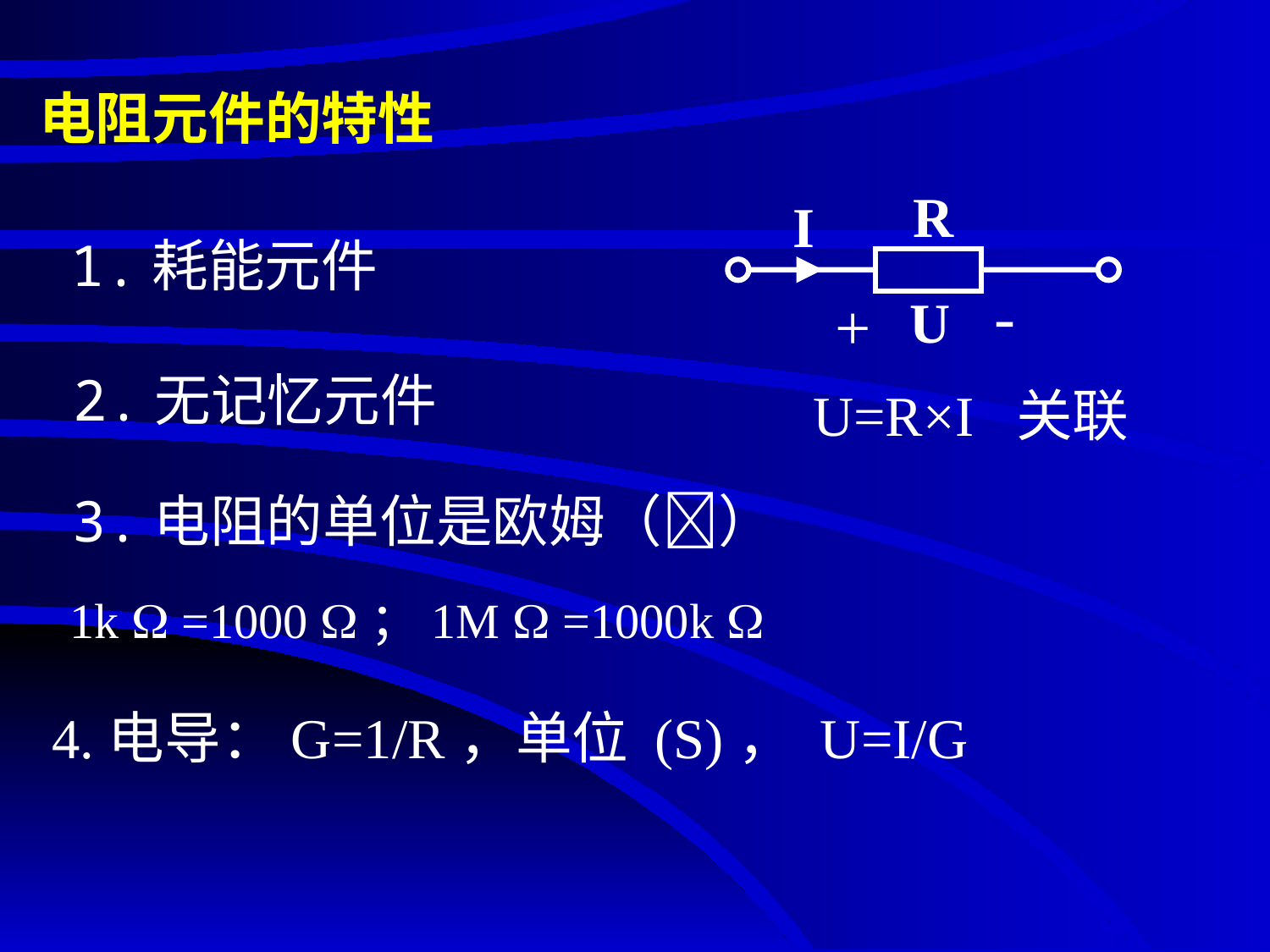

# 电阻元件的特性
R
I

-
+
U
1.耗能元件
2.无记忆元件
U=R×I  关联
 3.电阻的单位是欧姆（Ω）
 1k Ω =1000 Ω；1M Ω =1000k Ω
4.电导：G=1/R，单位 (S)， U=I/G